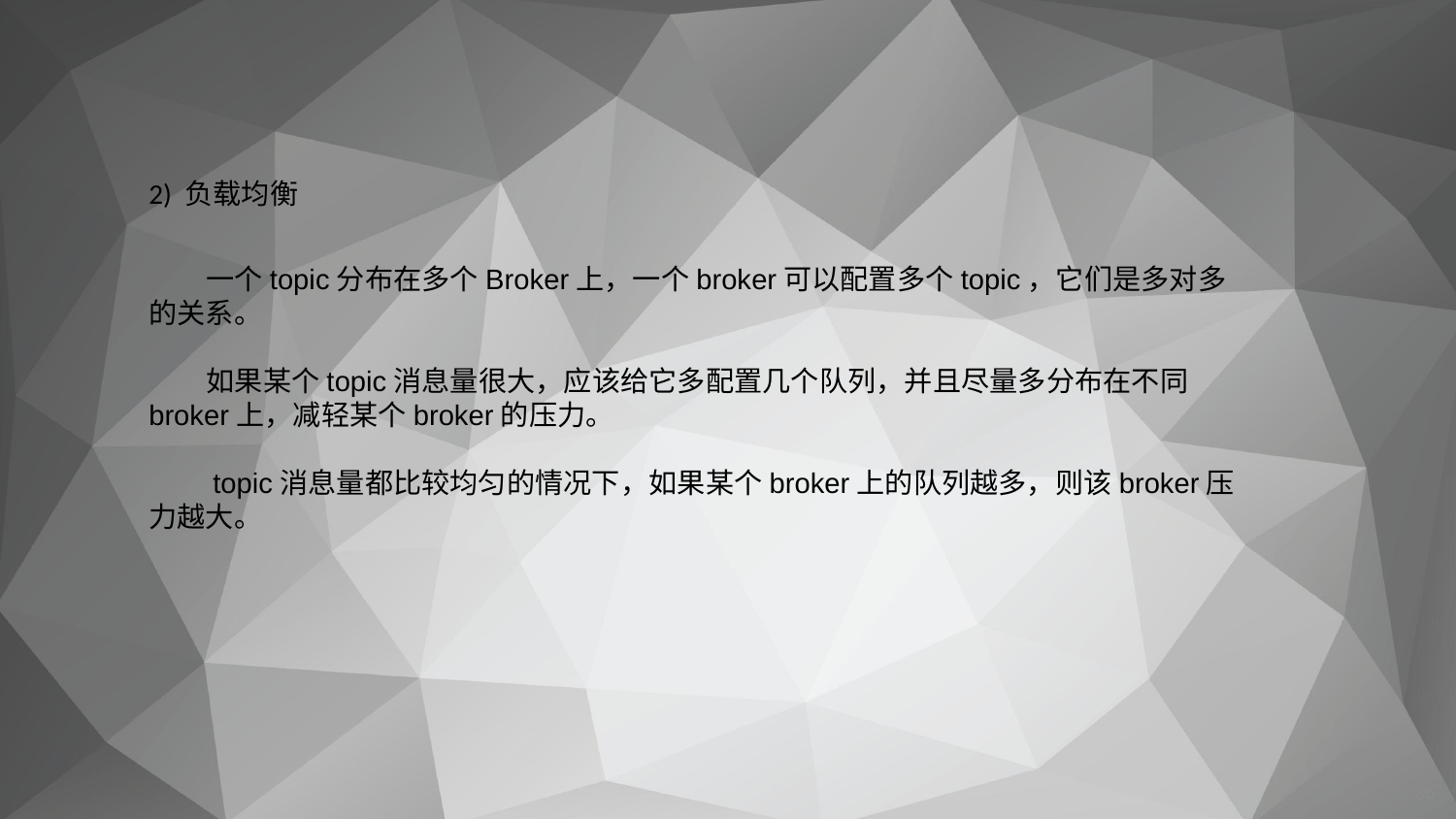

2) 负载均衡
        一个topic分布在多个Broker上，一个broker可以配置多个topic，它们是多对多的关系。

        如果某个topic消息量很大，应该给它多配置几个队列，并且尽量多分布在不同broker上，减轻某个broker的压力。

        topic消息量都比较均匀的情况下，如果某个broker上的队列越多，则该broker压力越大。
-35-